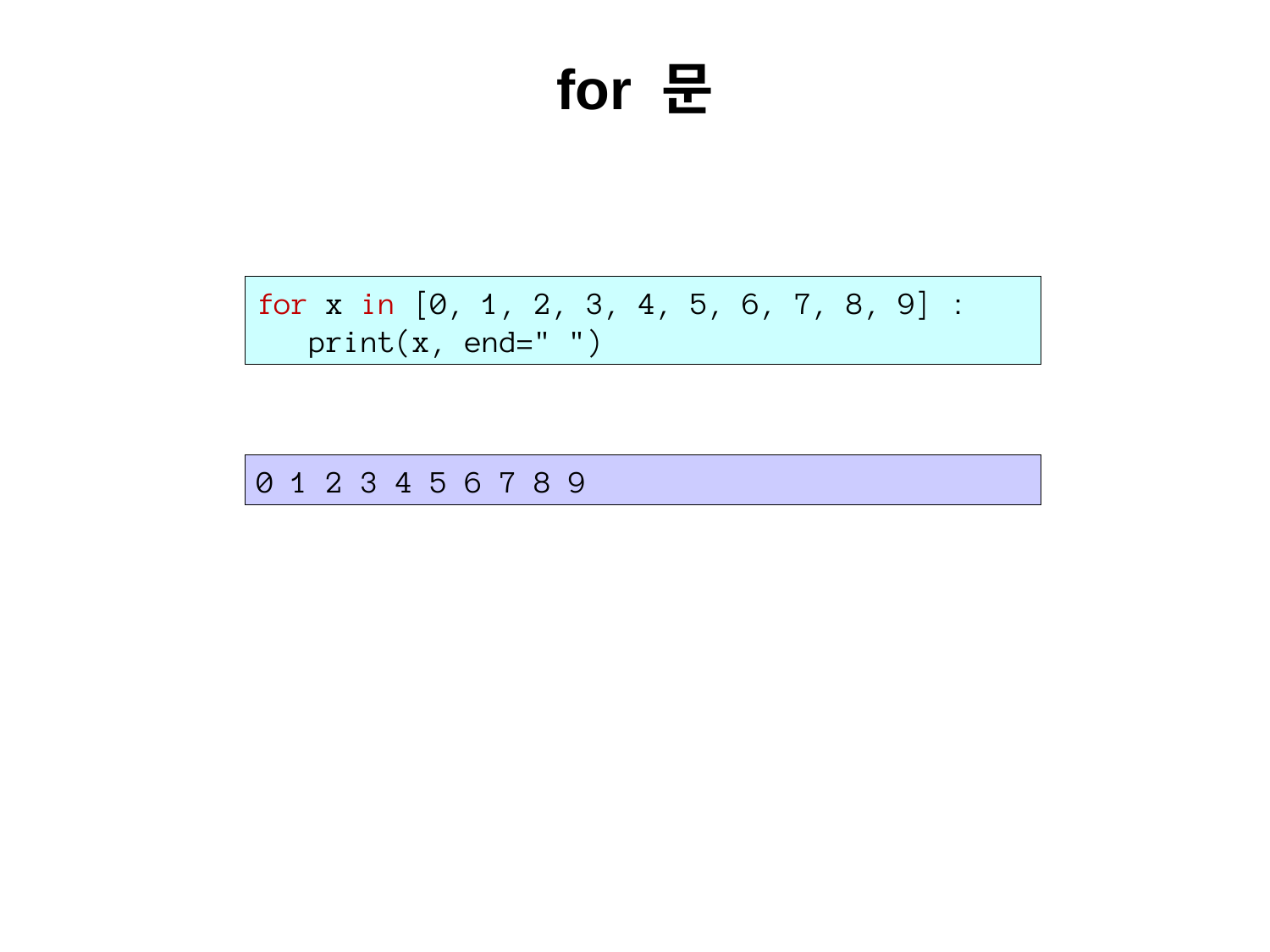

# for 문
for x in [0, 1, 2, 3, 4, 5, 6, 7, 8, 9] :
   print(x, end=" ")
0 1 2 3 4 5 6 7 8 9